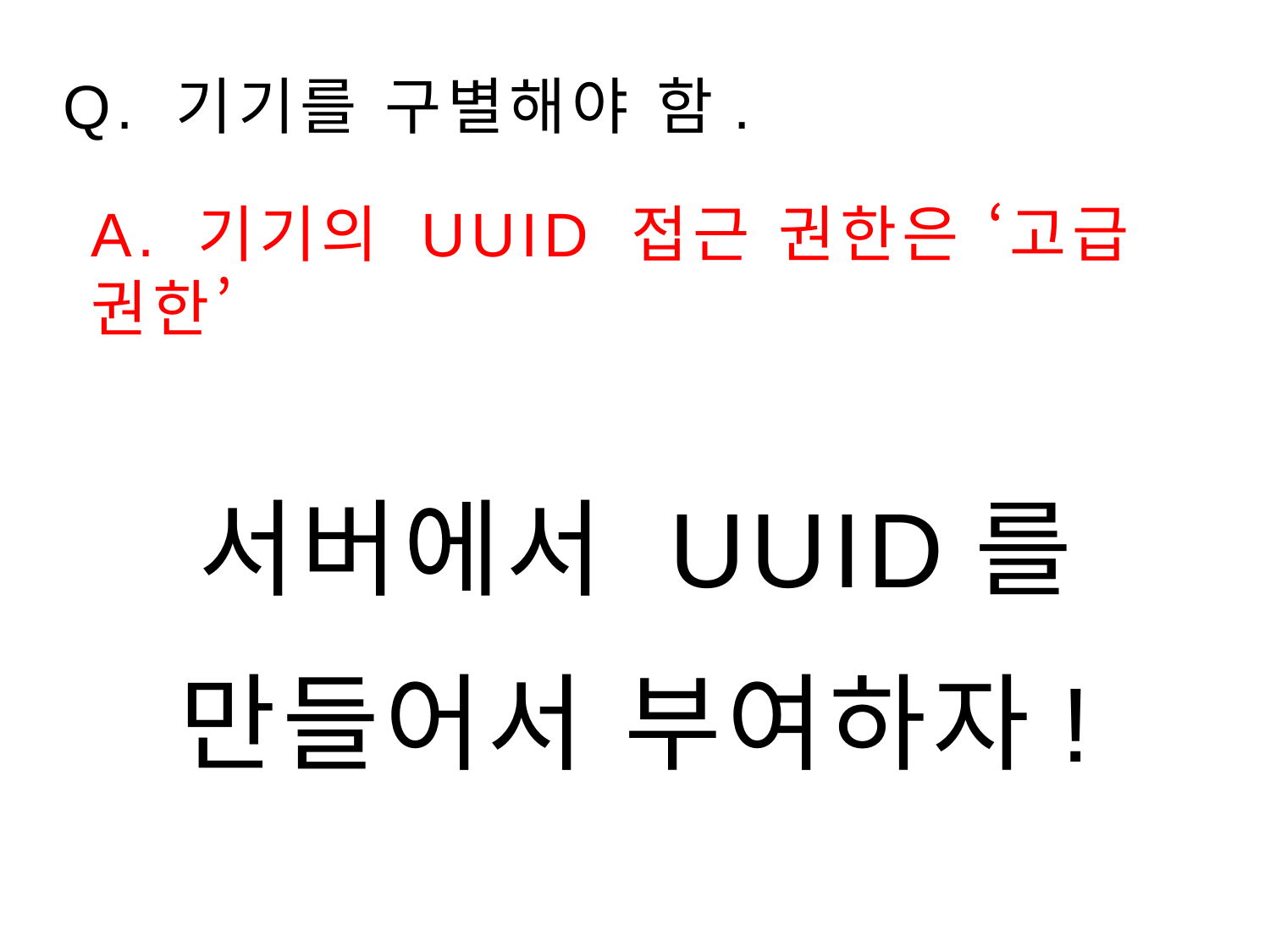

Q. 기기를 구별해야 함.
A. 기기의 UUID 접근 권한은 ‘고급 권한’

서버에서 UUID를
만들어서 부여하자!